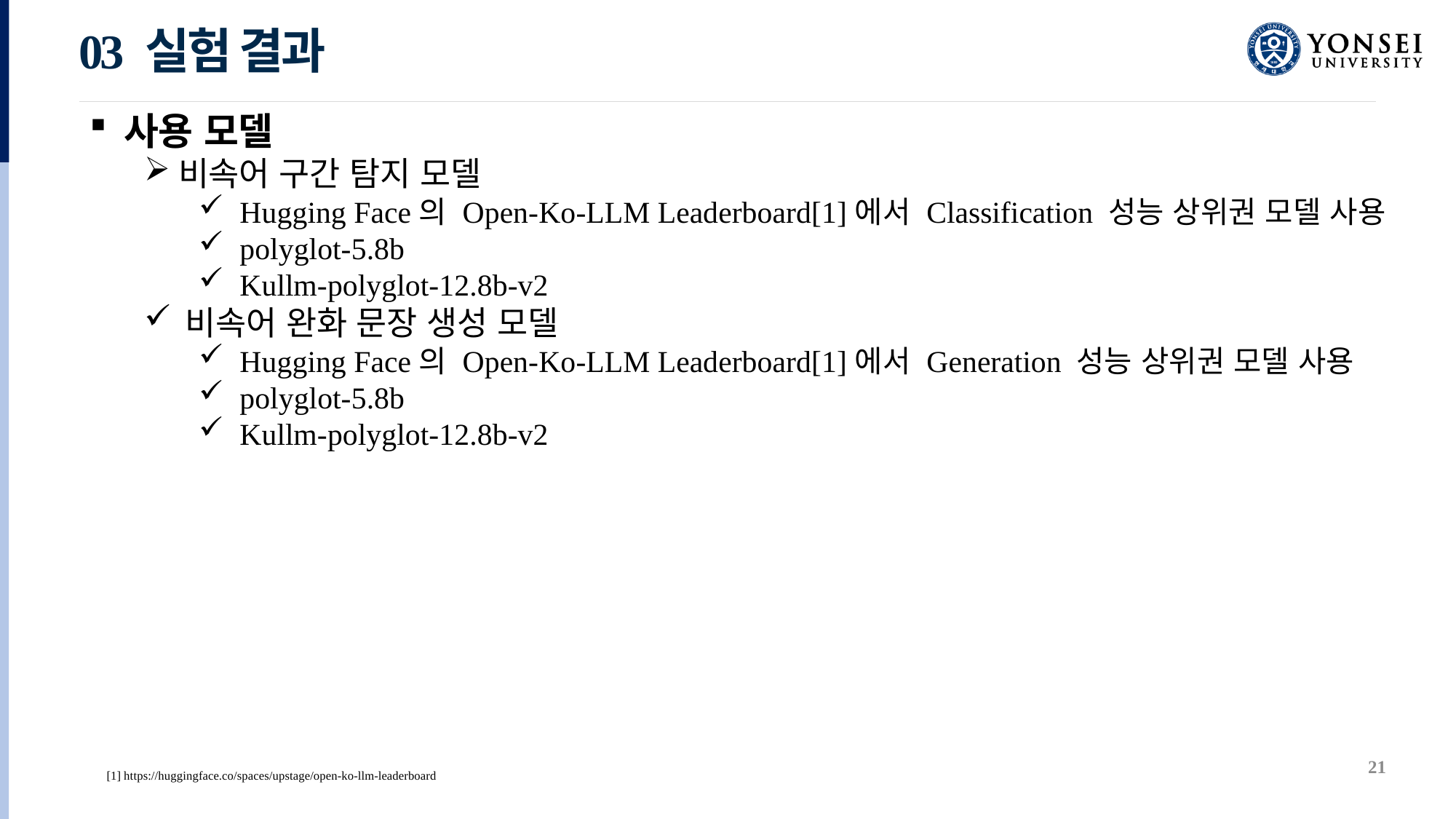

03 실험 결과
사용 모델
비속어 구간 탐지 모델
Hugging Face의 Open-Ko-LLM Leaderboard[1]에서 Classification 성능 상위권 모델 사용
polyglot-5.8b
Kullm-polyglot-12.8b-v2
비속어 완화 문장 생성 모델
Hugging Face의 Open-Ko-LLM Leaderboard[1]에서 Generation 성능 상위권 모델 사용
polyglot-5.8b
Kullm-polyglot-12.8b-v2
21
[1] https://huggingface.co/spaces/upstage/open-ko-llm-leaderboard